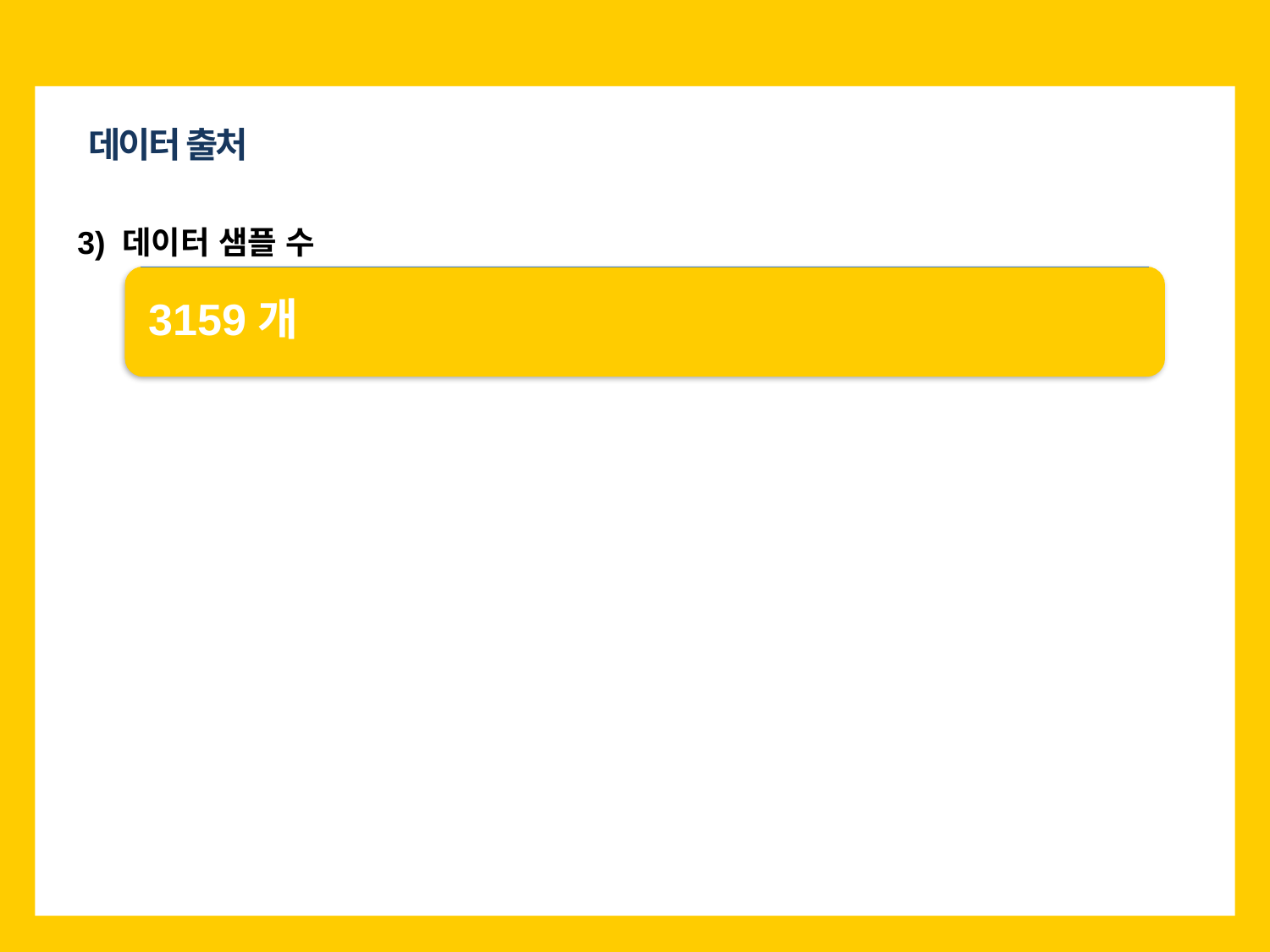

데이터 출처
3) 데이터 샘플 수

3159개